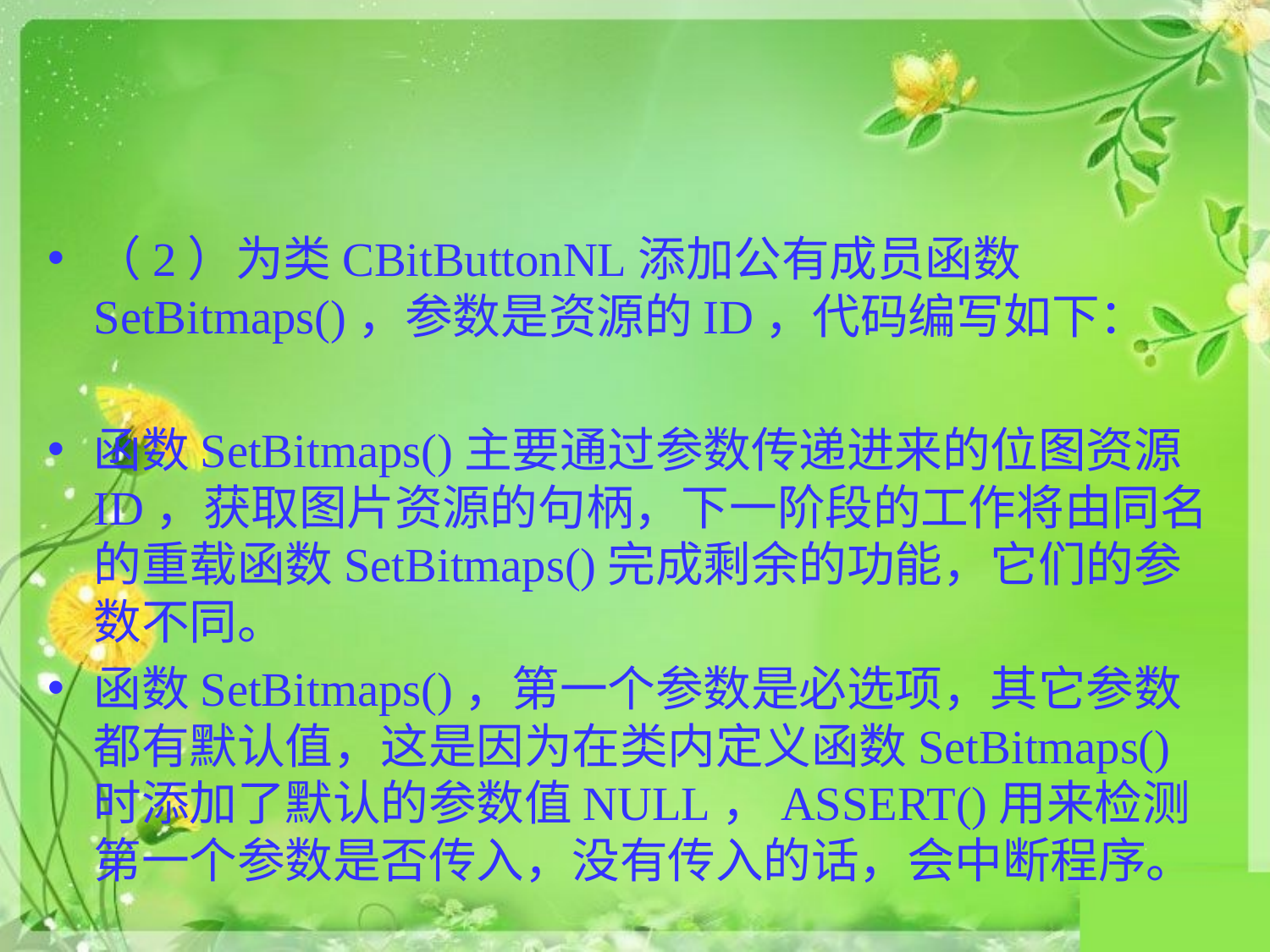

#
（2）为类CBitButtonNL添加公有成员函数SetBitmaps()，参数是资源的ID，代码编写如下：

函数SetBitmaps()主要通过参数传递进来的位图资源ID，获取图片资源的句柄，下一阶段的工作将由同名的重载函数SetBitmaps()完成剩余的功能，它们的参数不同。
函数SetBitmaps()，第一个参数是必选项，其它参数都有默认值，这是因为在类内定义函数SetBitmaps()时添加了默认的参数值NULL，ASSERT()用来检测第一个参数是否传入，没有传入的话，会中断程序。